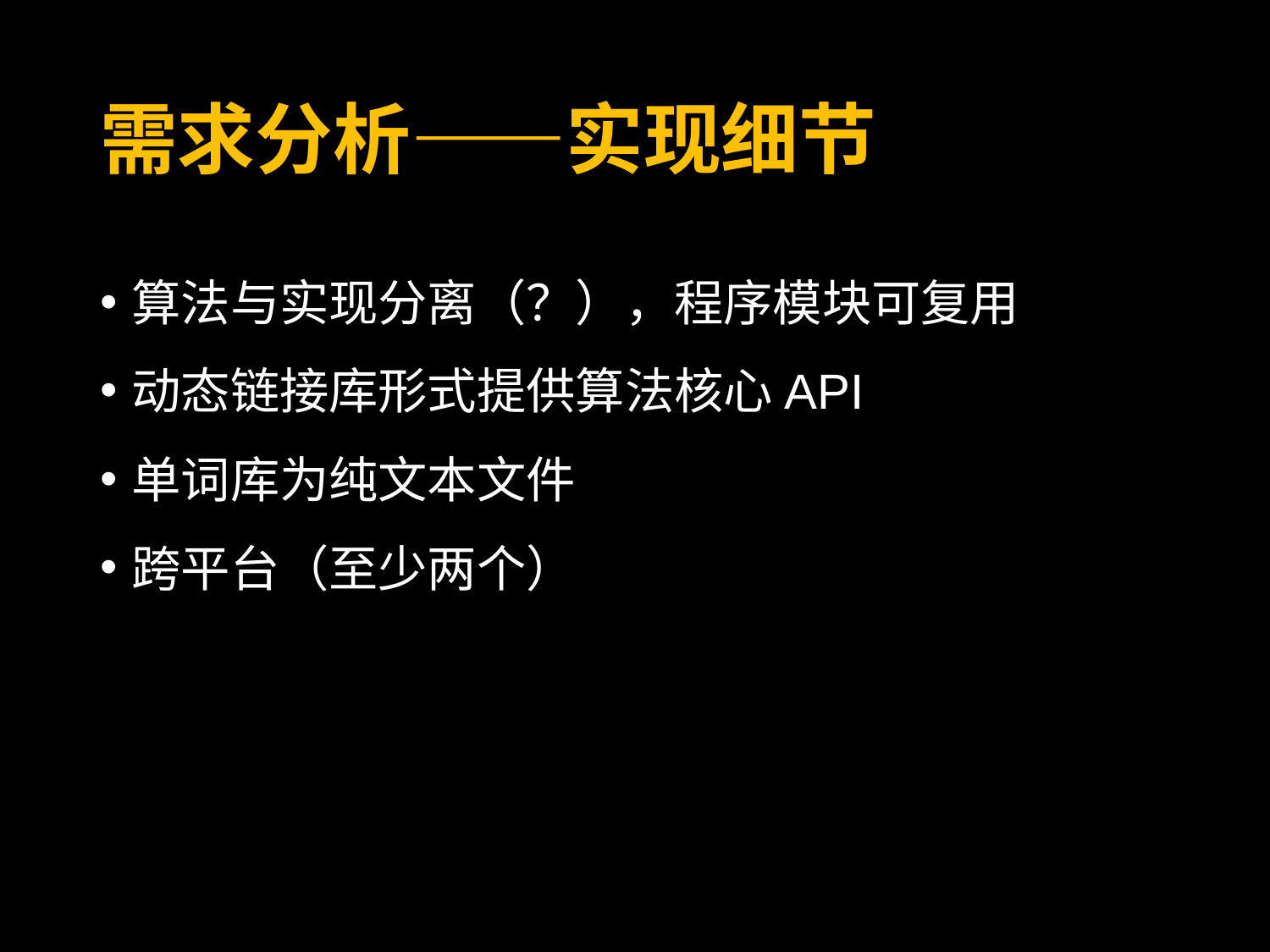

# 需求分析——实现细节
算法与实现分离（？），程序模块可复用
动态链接库形式提供算法核心API
单词库为纯文本文件
跨平台（至少两个）